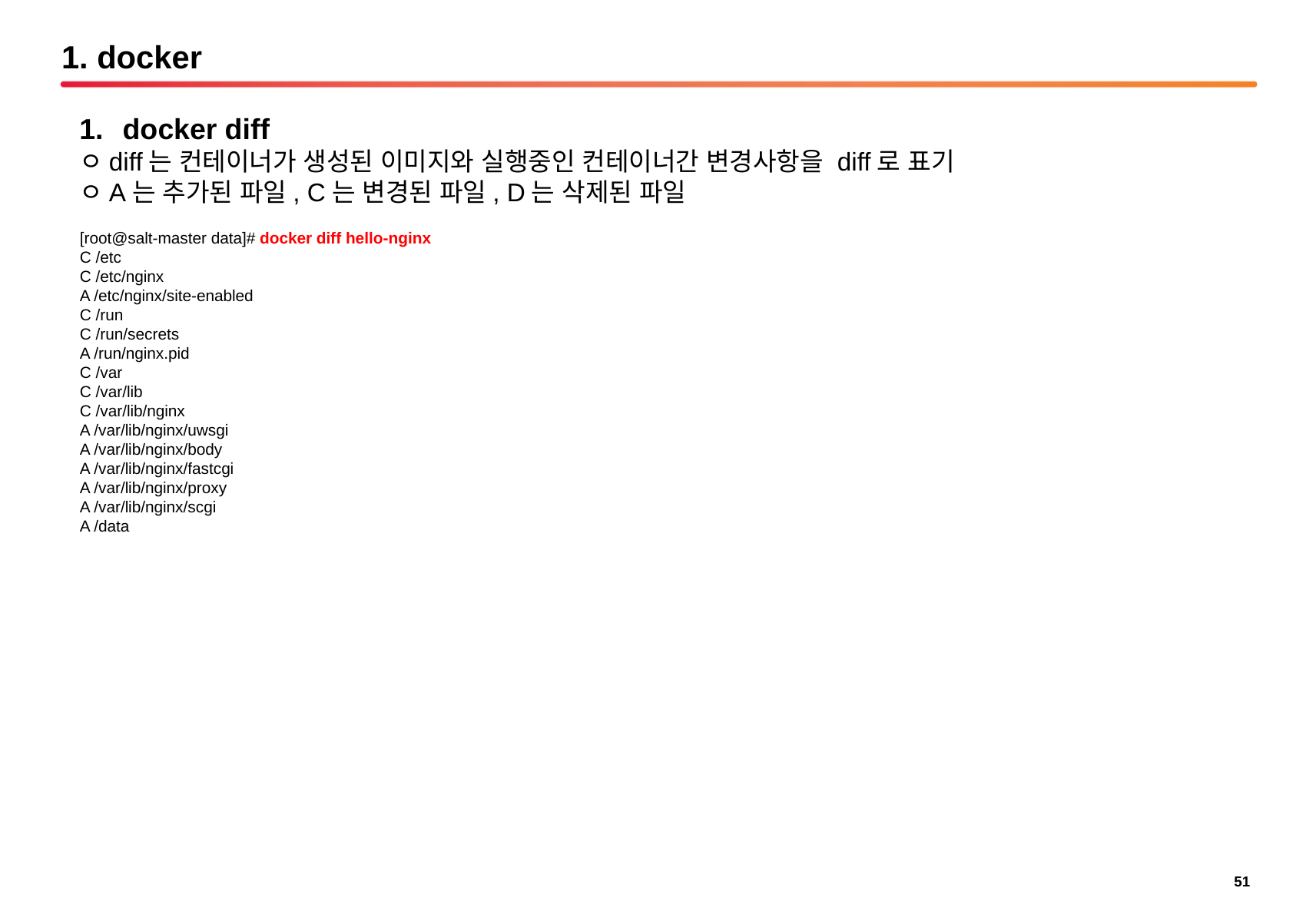

# 1. docker
docker diff
ㅇdiff는 컨테이너가 생성된 이미지와 실행중인 컨테이너간 변경사항을 diff로 표기
ㅇA는 추가된 파일, C는 변경된 파일, D는 삭제된 파일

[root@salt-master data]# docker diff hello-nginx
C /etc
C /etc/nginx
A /etc/nginx/site-enabled
C /run
C /run/secrets
A /run/nginx.pid
C /var
C /var/lib
C /var/lib/nginx
A /var/lib/nginx/uwsgi
A /var/lib/nginx/body
A /var/lib/nginx/fastcgi
A /var/lib/nginx/proxy
A /var/lib/nginx/scgi
A /data